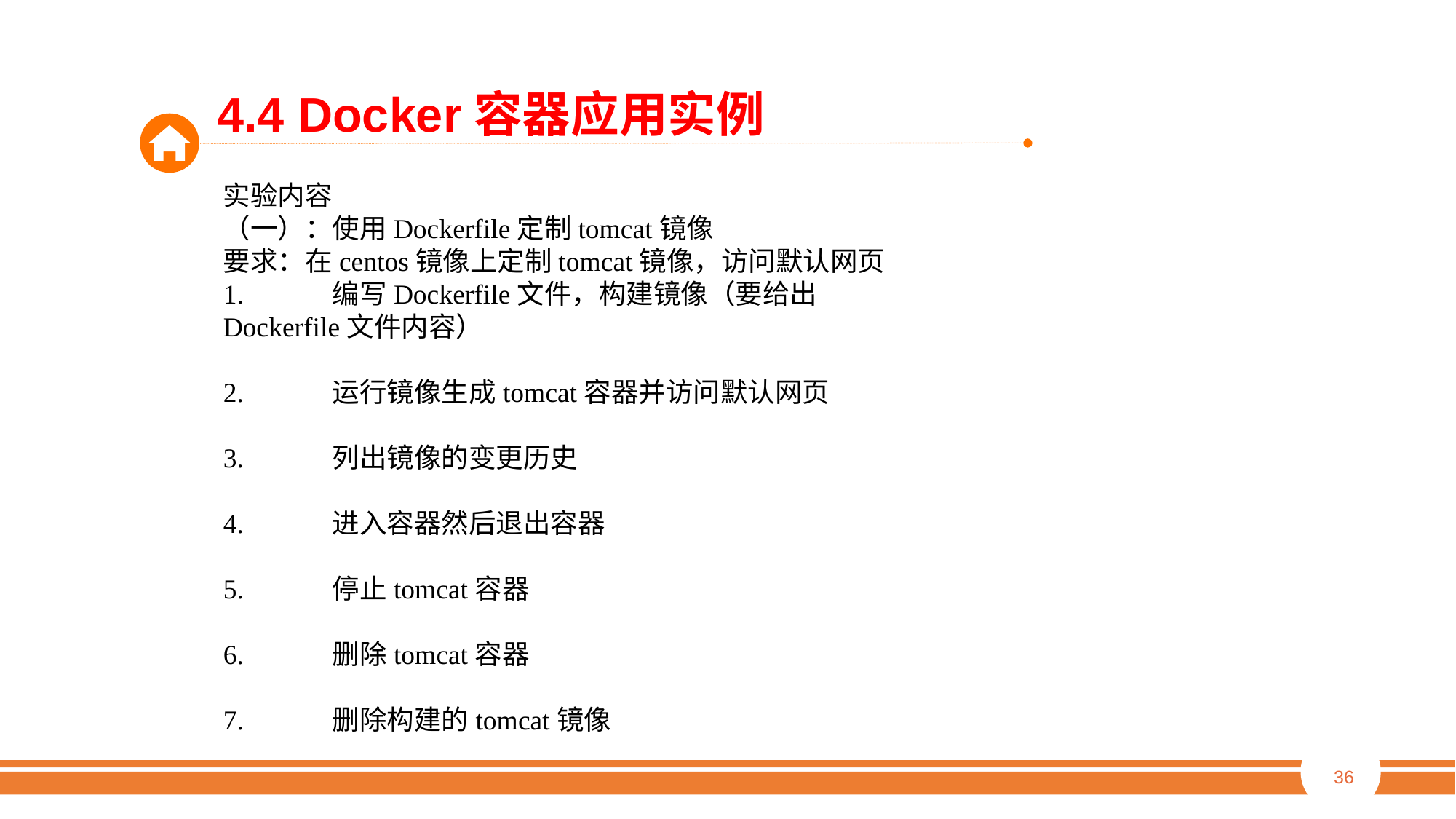

4.4 Docker容器应用实例
实验内容
（一）：使用Dockerfile定制tomcat镜像
要求：在centos镜像上定制tomcat镜像，访问默认网页
1.	编写Dockerfile文件，构建镜像（要给出Dockerfile文件内容）

2.	运行镜像生成tomcat容器并访问默认网页

3.	列出镜像的变更历史

4.	进入容器然后退出容器

5.	停止tomcat容器

6.	删除tomcat容器

7.	删除构建的tomcat镜像
36